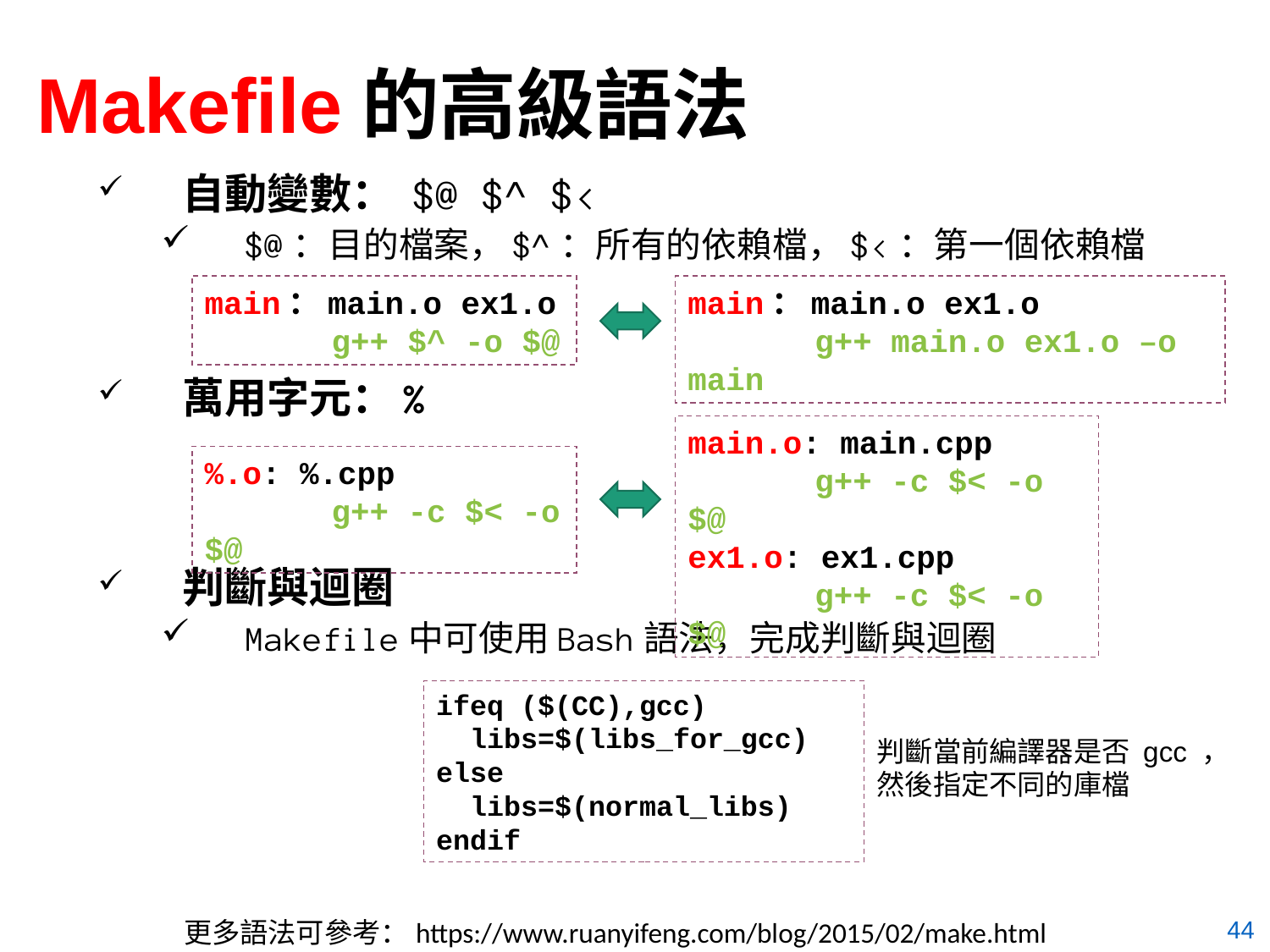

# Makefile的高級語法
自動變數： $@ $^ $<
$@：目的檔案，$^：所有的依賴檔，$<：第一個依賴檔

萬用字元：%

判斷與迴圈
Makefile中可使用Bash語法，完成判斷與迴圈

main：main.o ex1.o
	g++ main.o ex1.o –o main
main：main.o ex1.o
	g++ $^ -o $@

main.o: main.cpp
	g++ -c $< -o $@
ex1.o: ex1.cpp
	g++ -c $< -o $@
%.o: %.cpp
	g++ -c $< -o $@

ifeq ($(CC),gcc)
  libs=$(libs_for_gcc)
else
  libs=$(normal_libs)
endif
判斷當前編譯器是否 gcc ，然後指定不同的庫檔
44
更多語法可參考：https://www.ruanyifeng.com/blog/2015/02/make.html